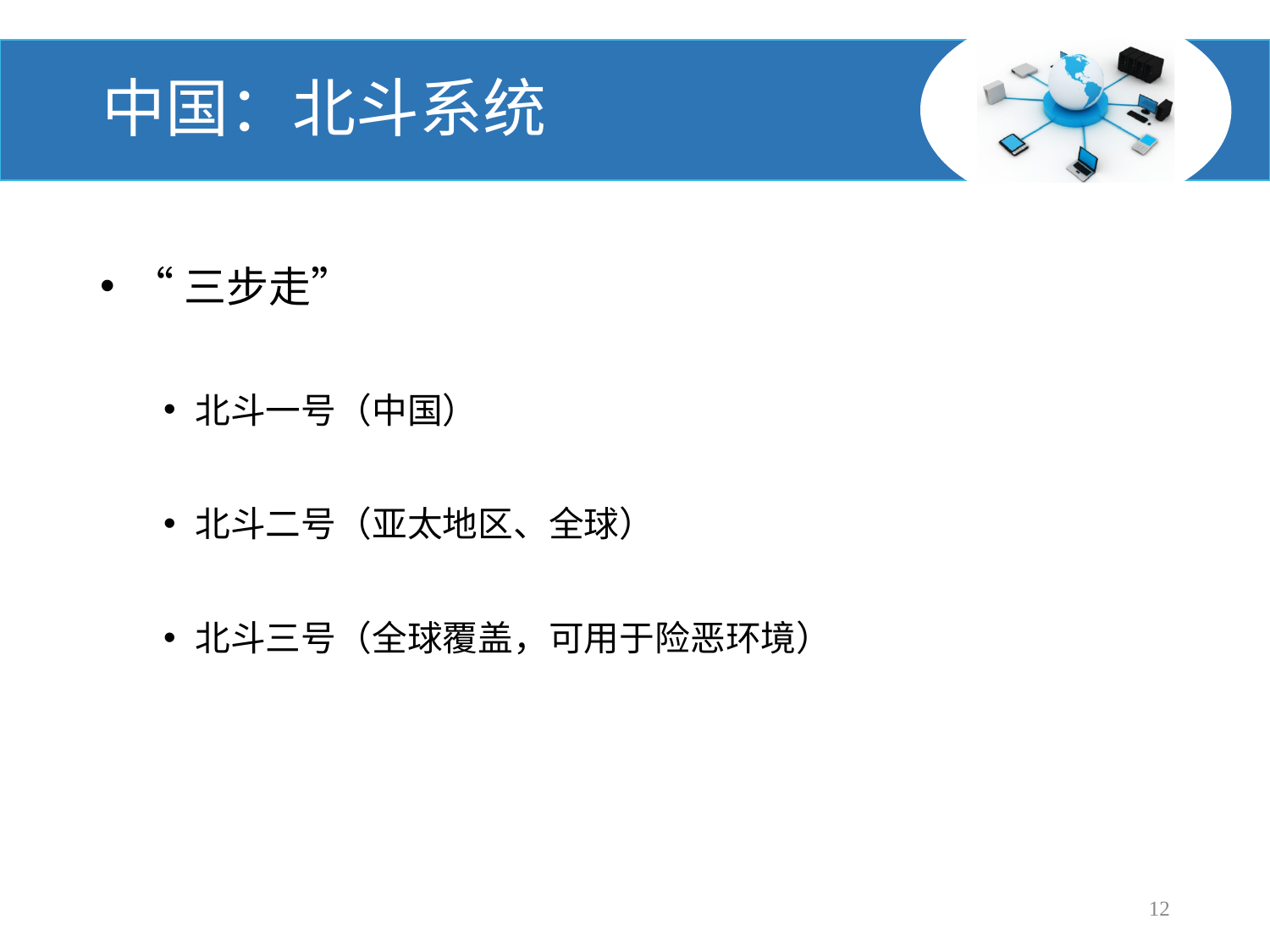

# 中国：北斗系统
“三步走”

北斗一号（中国）

北斗二号（亚太地区、全球）

北斗三号（全球覆盖，可用于险恶环境）

12